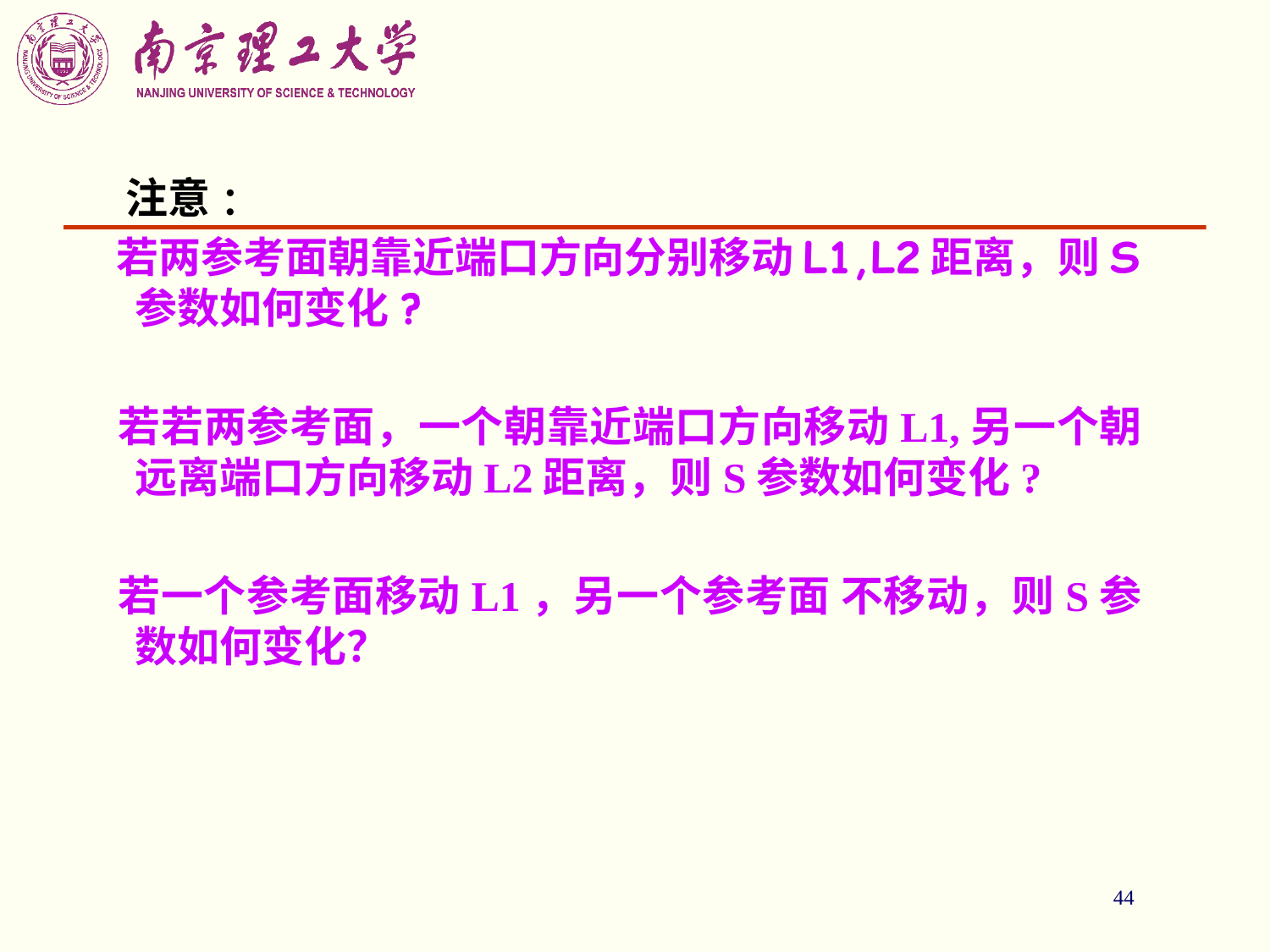

44

   注意:
  若两参考面朝靠近端口方向分别移动L1,L2距离，则S参数如何变化?

  若若两参考面，一个朝靠近端口方向移动L1,另一个朝远离端口方向移动L2距离，则S参数如何变化?

  若一个参考面移动L1，另一个参考面 不移动，则S参数如何变化？